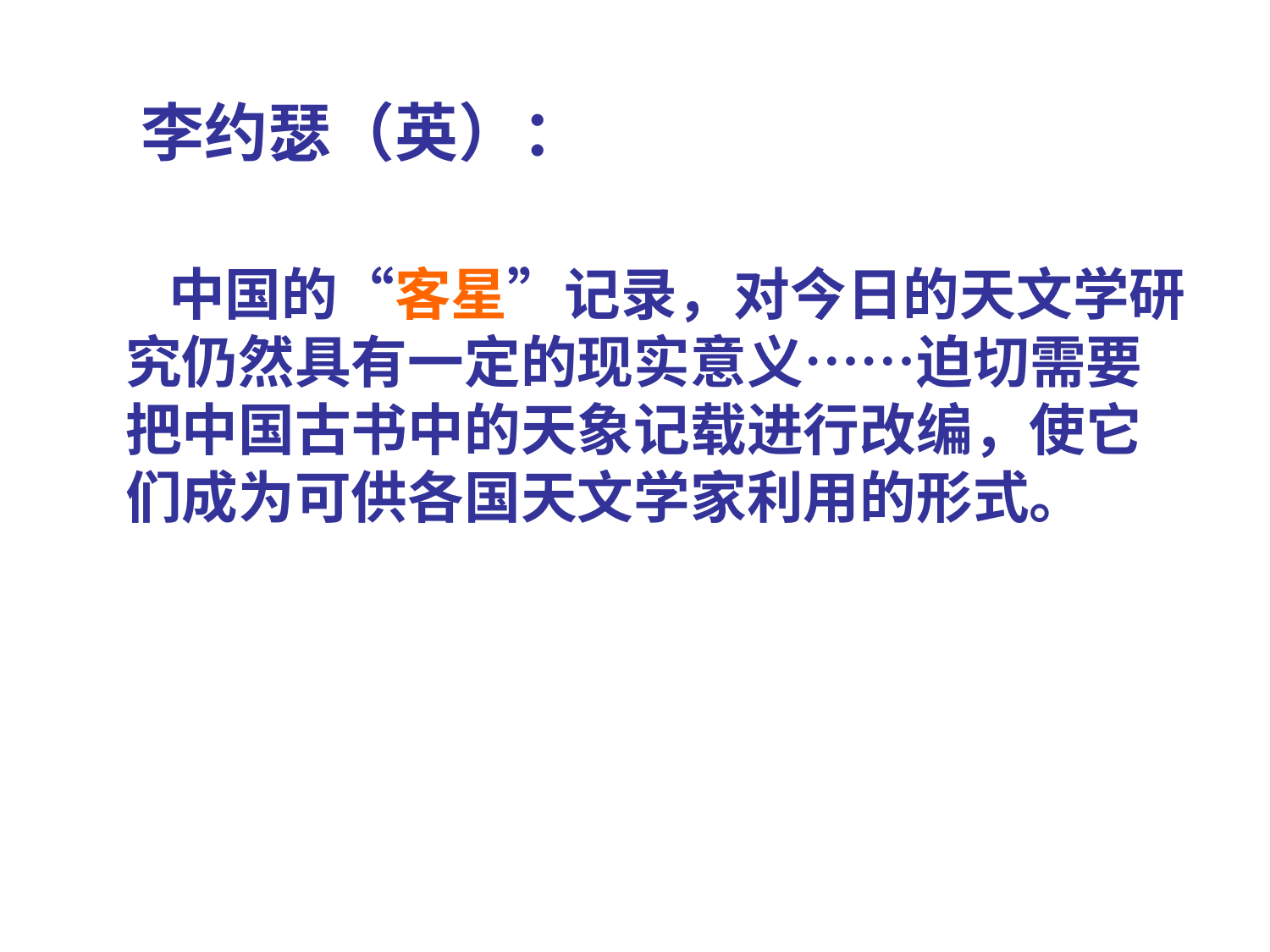

李约瑟（英）：

      中国的“客星”记录，对今日的天文学研究仍然具有一定的现实意义……迫切需要把中国古书中的天象记载进行改编，使它们成为可供各国天文学家利用的形式。